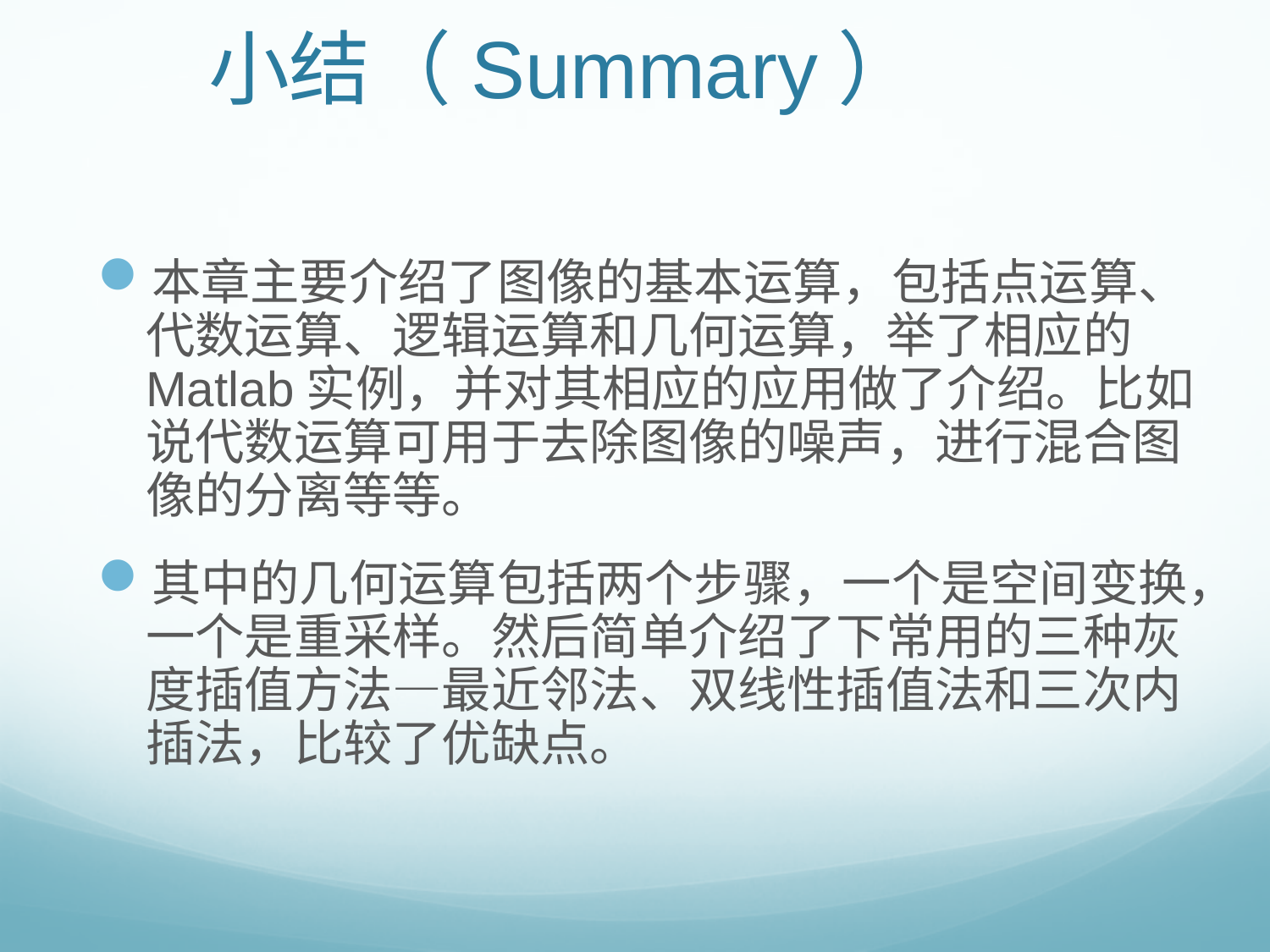

# 小结（Summary）

本章主要介绍了图像的基本运算，包括点运算、代数运算、逻辑运算和几何运算，举了相应的Matlab实例，并对其相应的应用做了介绍。比如说代数运算可用于去除图像的噪声，进行混合图像的分离等等。
其中的几何运算包括两个步骤，一个是空间变换，一个是重采样。然后简单介绍了下常用的三种灰度插值方法—最近邻法、双线性插值法和三次内插法，比较了优缺点。